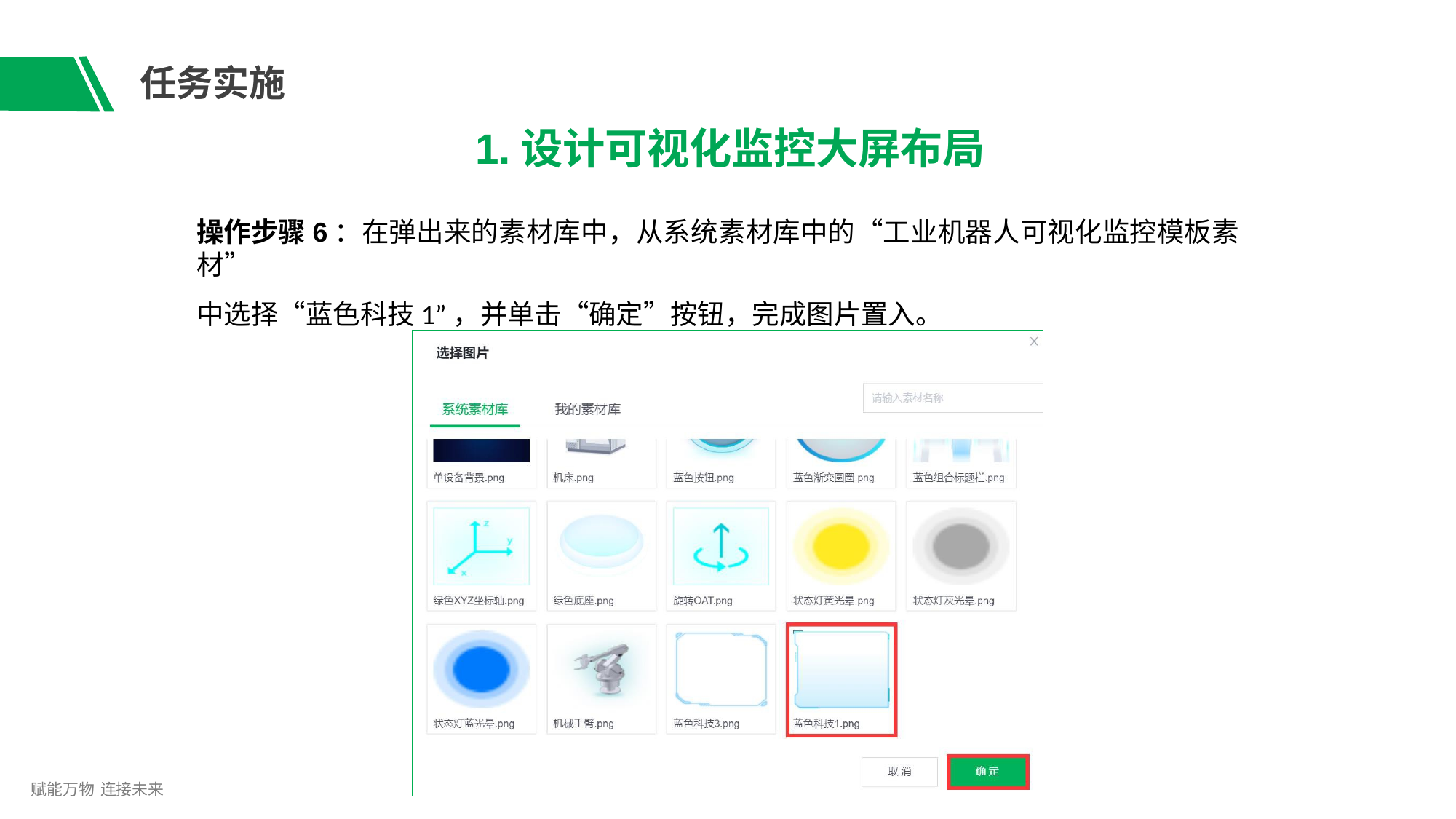

# 任务实施
1.设计可视化监控大屏布局
操作步骤6：在弹出来的素材库中，从系统素材库中的“工业机器人可视化监控模板素材”
中选择“蓝色科技1”，并单击“确定”按钮，完成图片置入。

赋能万物 连接未来